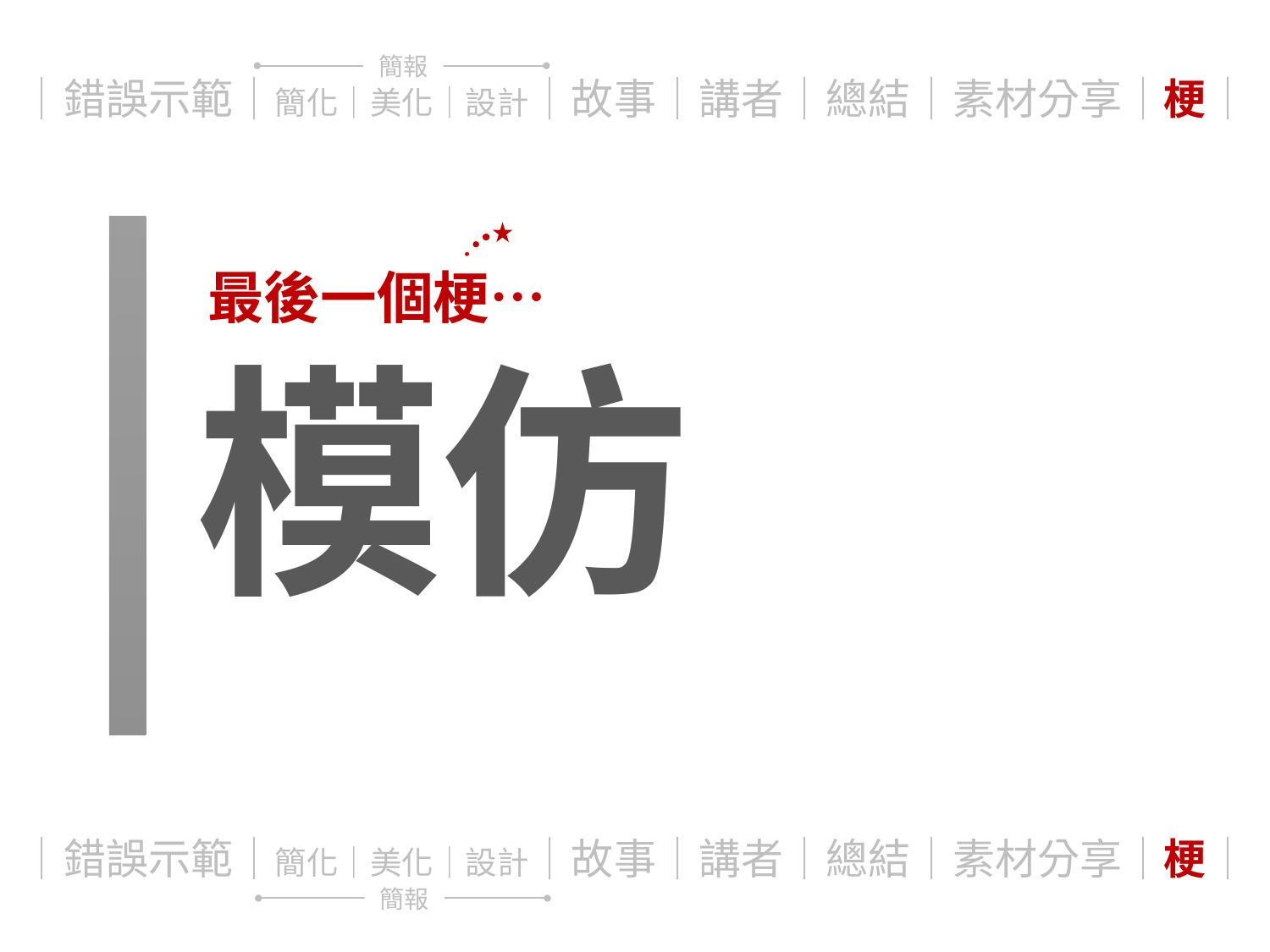

｜錯誤示範｜簡化｜美化｜設計｜故事｜講者｜總結｜素材分享｜梗｜
簡報

最後一個梗…
模仿
｜錯誤示範｜簡化｜美化｜設計｜故事｜講者｜總結｜素材分享｜梗｜
簡報